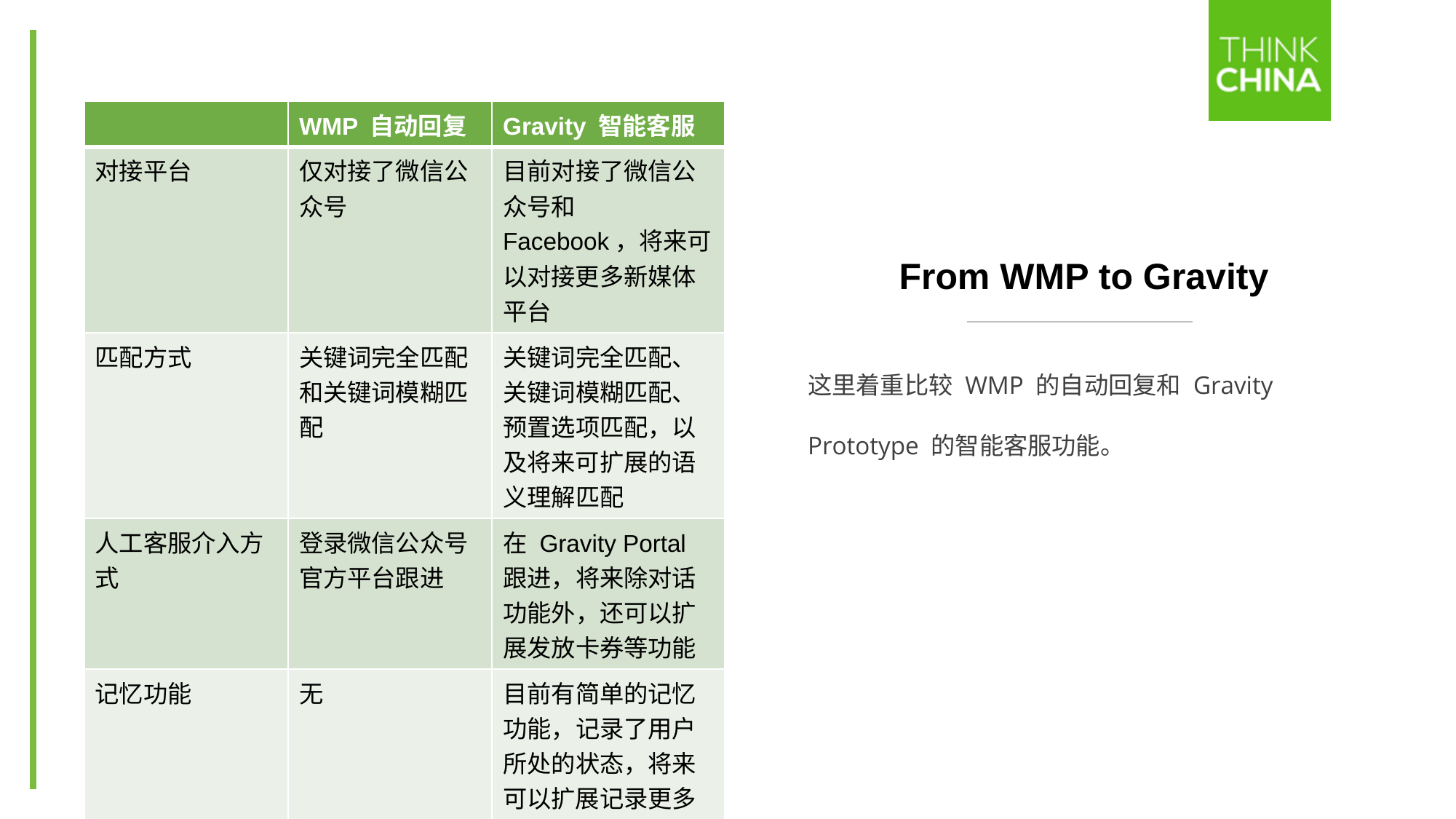

|  | WMP 自动回复 | Gravity 智能客服 |
| --- | --- | --- |
| 对接平台 | 仅对接了微信公众号 | 目前对接了微信公众号和 Facebook，将来可以对接更多新媒体平台 |
| 匹配方式 | 关键词完全匹配和关键词模糊匹配 | 关键词完全匹配、关键词模糊匹配、预置选项匹配，以及将来可扩展的语义理解匹配 |
| 人工客服介入方式 | 登录微信公众号官方平台跟进 | 在 Gravity Portal 跟进，将来除对话功能外，还可以扩展发放卡券等功能 |
| 记忆功能 | 无 | 目前有简单的记忆功能，记录了用户所处的状态，将来可以扩展记录更多信息 |
# From WMP to Gravity
这里着重比较 WMP 的自动回复和 Gravity Prototype 的智能客服功能。